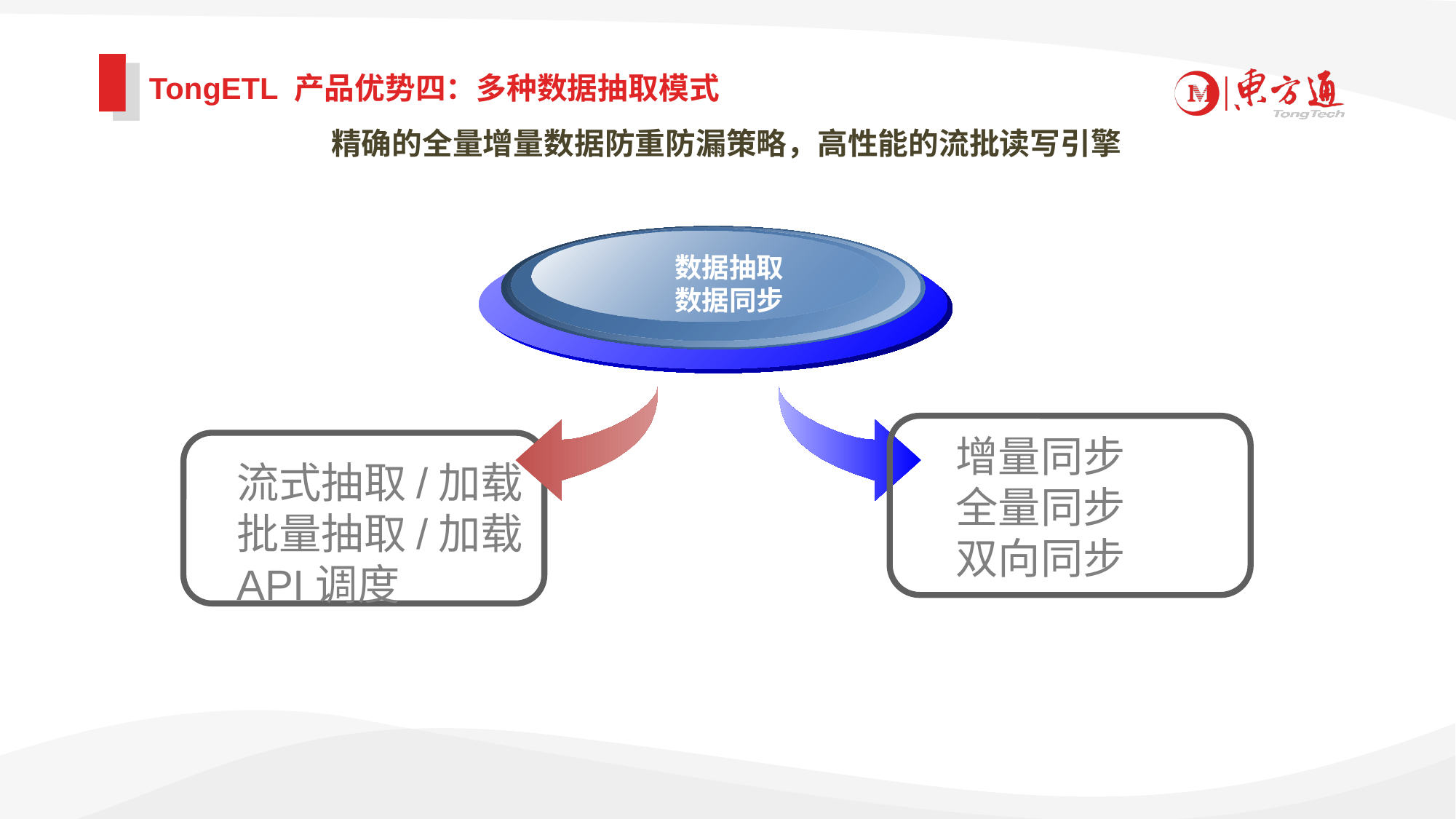

TongETL 产品优势四：多种数据抽取模式
精确的全量增量数据防重防漏策略，高性能的流批读写引擎

数据抽取
数据同步

增量同步
全量同步
双向同步

流式抽取/加载
批量抽取/加载
API调度